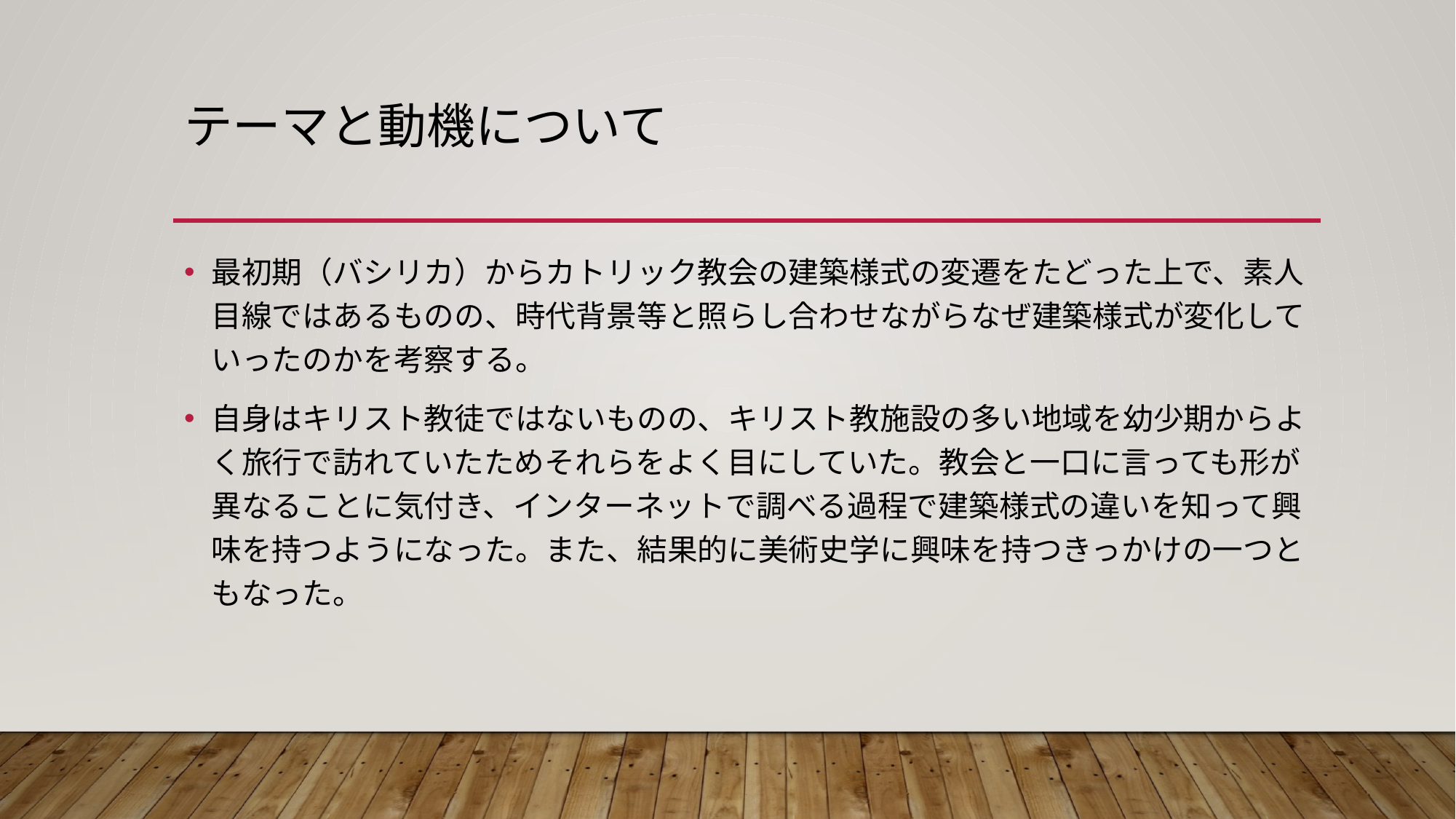

# テーマと動機について
最初期（バシリカ）からカトリック教会の建築様式の変遷をたどった上で、素人目線ではあるものの、時代背景等と照らし合わせながらなぜ建築様式が変化していったのかを考察する。
自身はキリスト教徒ではないものの、キリスト教施設の多い地域を幼少期からよく旅行で訪れていたためそれらをよく目にしていた。教会と一口に言っても形が異なることに気付き、インターネットで調べる過程で建築様式の違いを知って興味を持つようになった。また、結果的に美術史学に興味を持つきっかけの一つともなった。